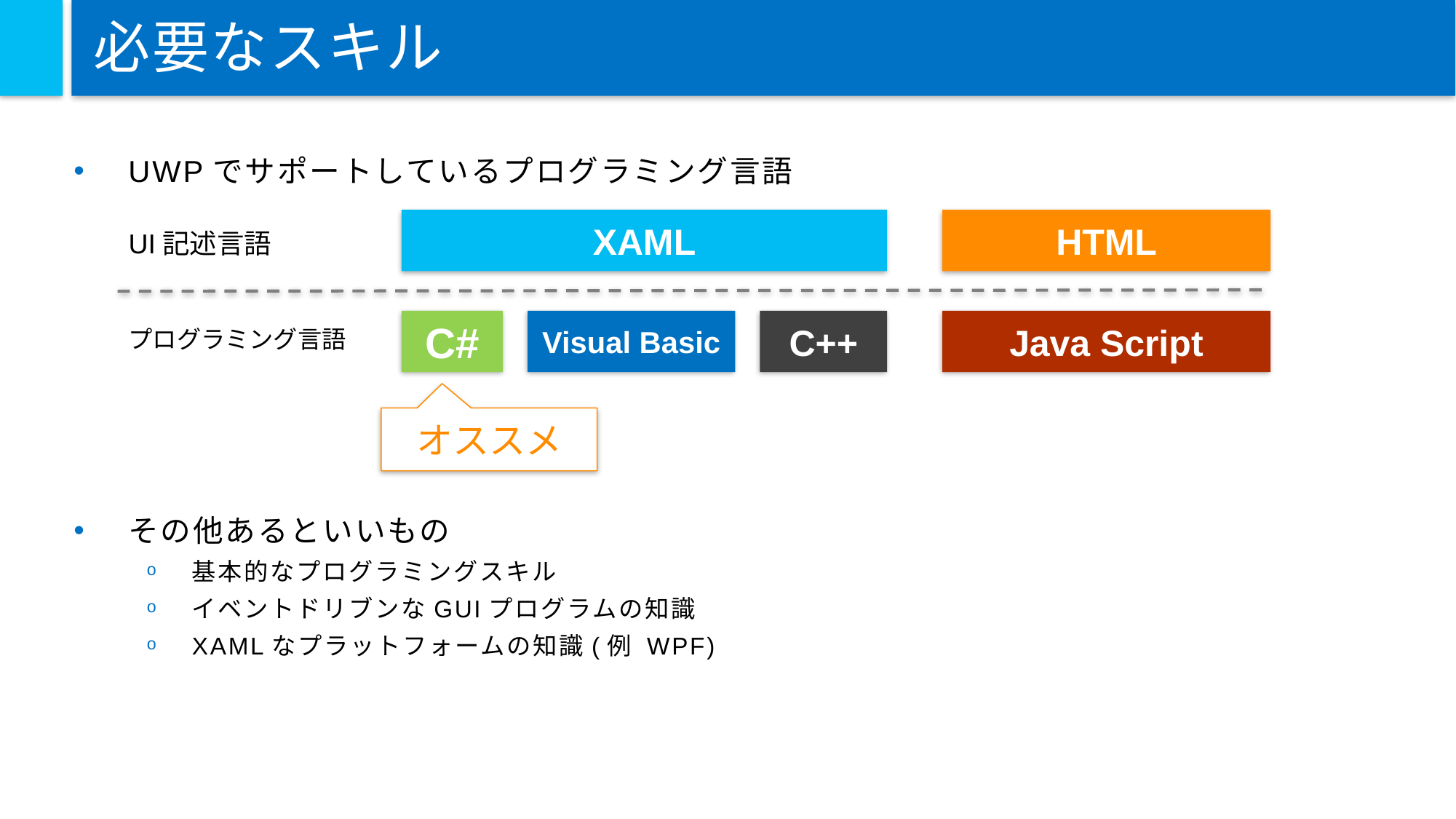

# 必要なスキル
UWPでサポートしているプログラミング言語
HTML
XAML
UI記述言語
Java Script
プログラミング言語
C#
Visual Basic
C++
オススメ
その他あるといいもの
基本的なプログラミングスキル
イベントドリブンなGUIプログラムの知識
XAMLなプラットフォームの知識(例 WPF)